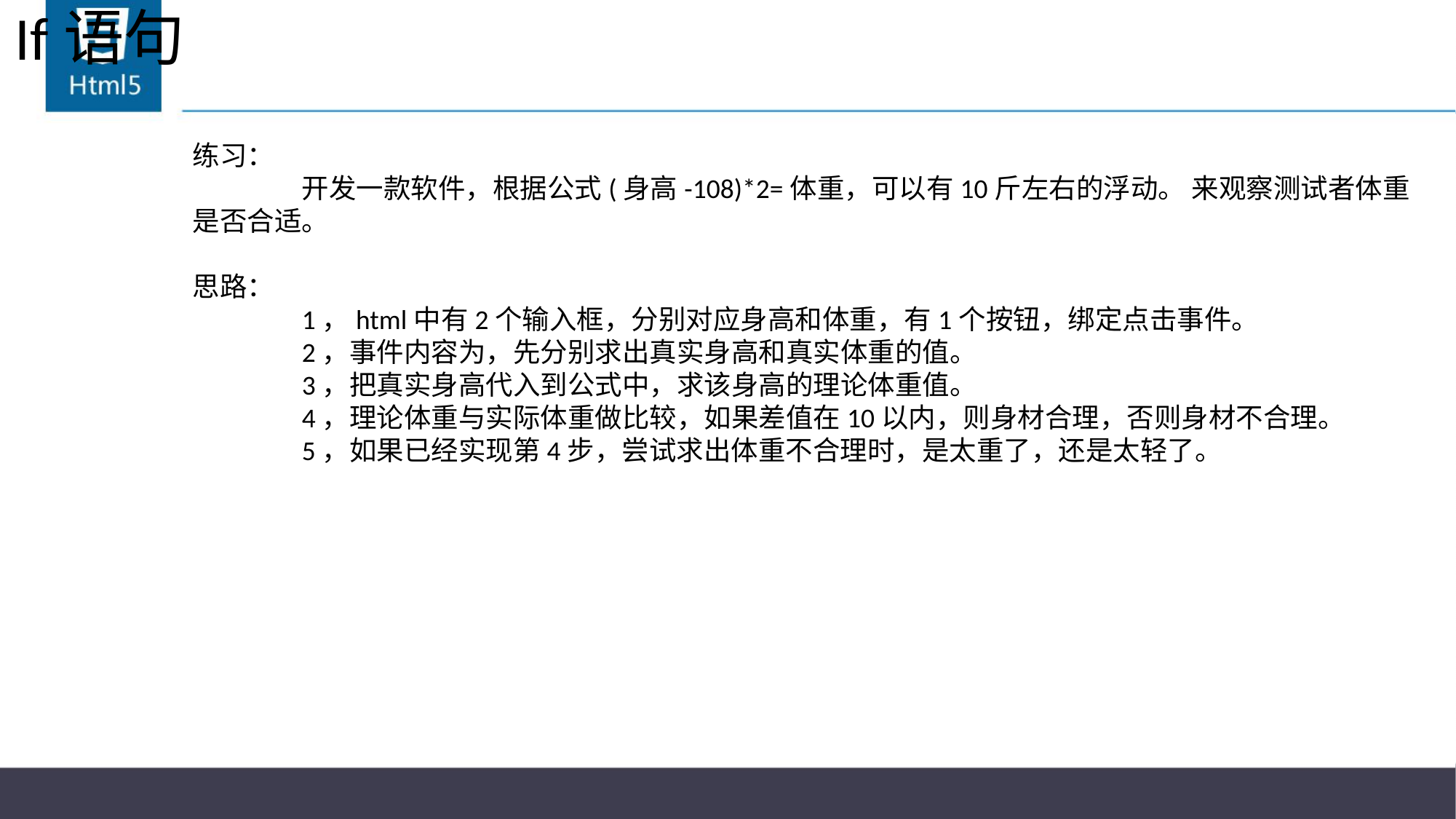

# If语句
练习：
	开发一款软件，根据公式(身高-108)*2=体重，可以有10斤左右的浮动。 来观察测试者体重是否合适。

思路：
	1，html中有2个输入框，分别对应身高和体重，有1个按钮，绑定点击事件。
	2，事件内容为，先分别求出真实身高和真实体重的值。
	3，把真实身高代入到公式中，求该身高的理论体重值。
	4，理论体重与实际体重做比较，如果差值在10以内，则身材合理，否则身材不合理。
	5，如果已经实现第4步，尝试求出体重不合理时，是太重了，还是太轻了。